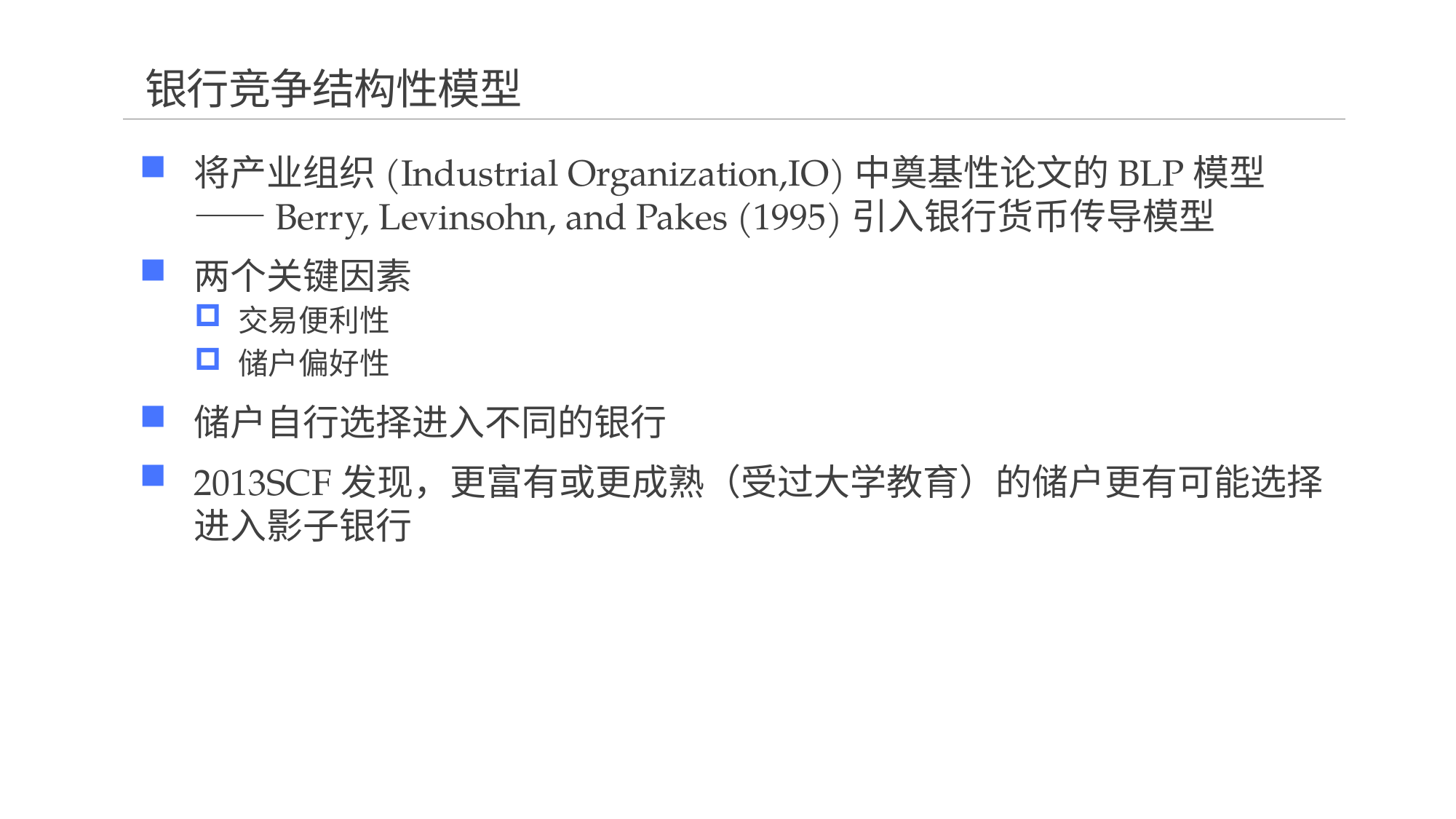

# 银行竞争结构性模型
将产业组织(Industrial Organization,IO)中奠基性论文的BLP模型——Berry, Levinsohn, and Pakes (1995)引入银行货币传导模型
两个关键因素
交易便利性
储户偏好性
储户自行选择进入不同的银行
2013SCF发现，更富有或更成熟（受过大学教育）的储户更有可能选择进入影子银行
19